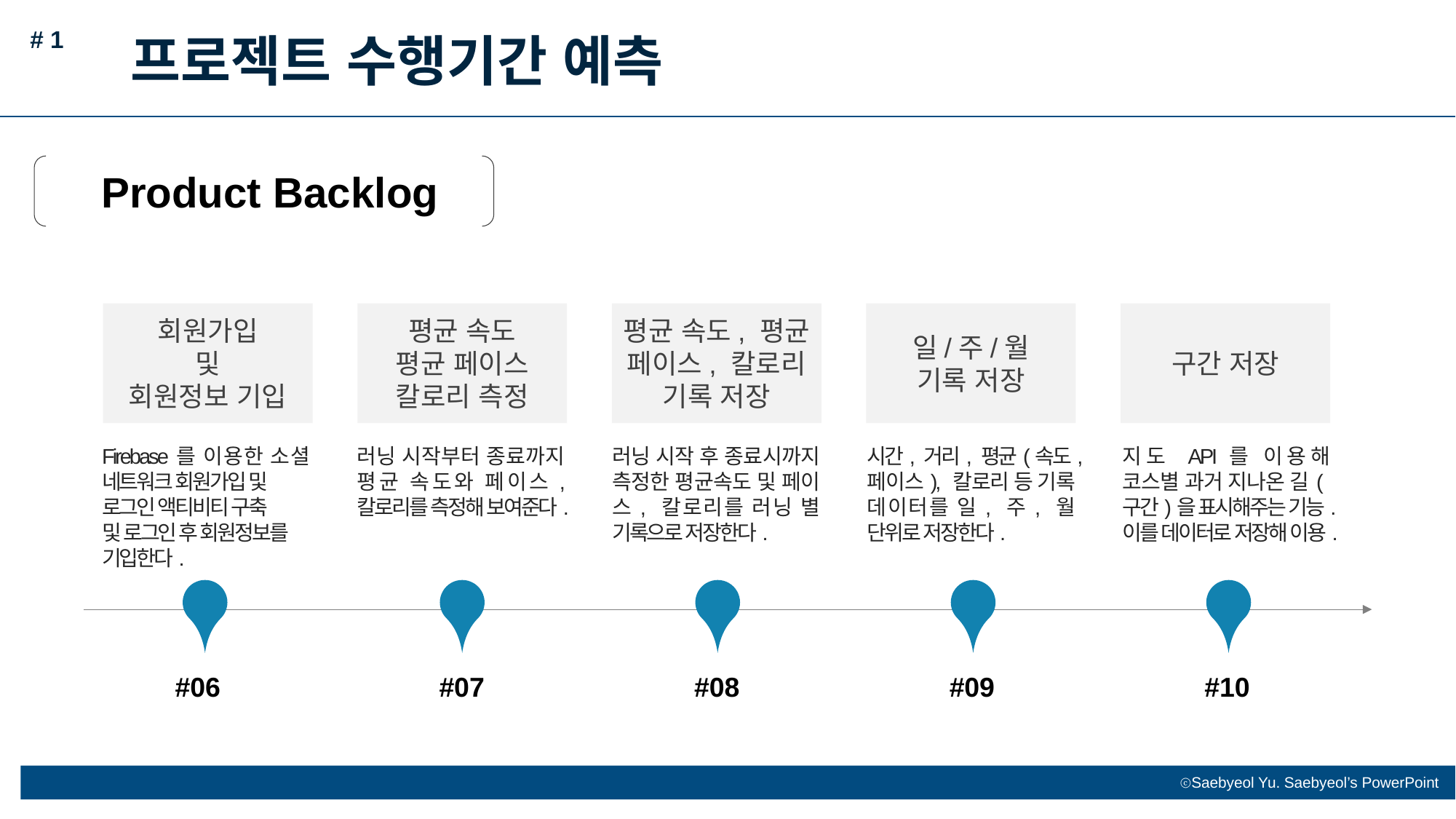

# 1
프로젝트 수행기간 예측

Product Backlog
회원가입
및
회원정보 기입
평균 속도
평균 페이스
칼로리 측정
평균 속도, 평균 페이스, 칼로리 기록 저장
일/주/월
기록 저장
구간 저장
지도 API를 이용해 코스별 과거 지나온 길(구간)을 표시해주는 기능.
이를 데이터로 저장해 이용.
시간, 거리, 평균(속도,페이스), 칼로리 등 기록 데이터를 일, 주, 월 단위로 저장한다.
러닝 시작 후 종료시까지 측정한 평균속도 및 페이스, 칼로리를 러닝 별 기록으로 저장한다.
러닝 시작부터 종료까지 평균 속도와 페이스, 칼로리를 측정해 보여준다.
Firebase를 이용한 소셜 네트워크 회원가입 및
로그인 액티비티 구축
및 로그인 후 회원정보를
기입한다.

#07

#08

#09

#10

#06